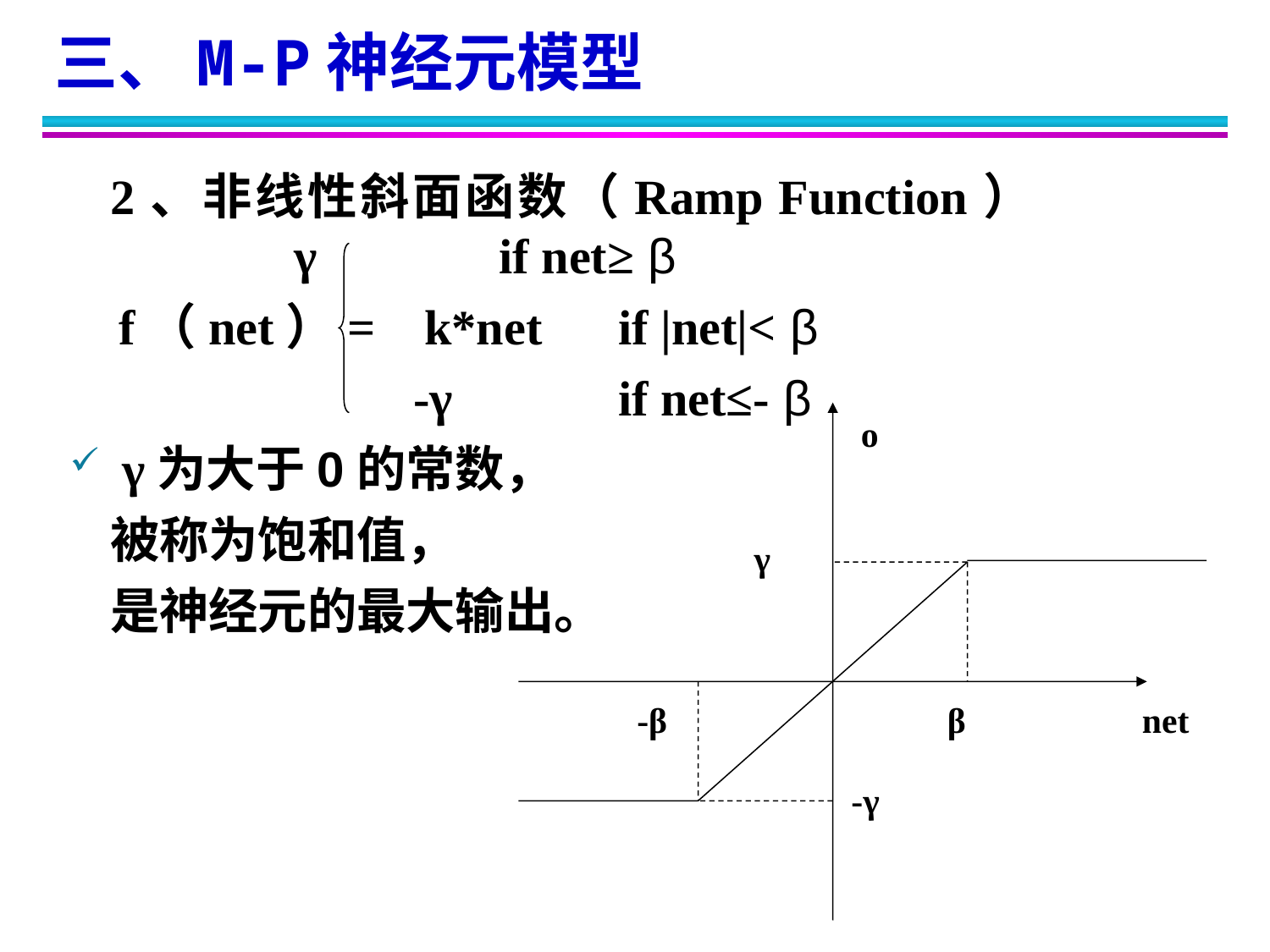

三、M-P神经元模型
	2、非线性斜面函数（Ramp Function）		   	    γ 	           if net≥ β
    f（net）=    k*net	if |net|< β
			    -γ		if net≤- β
 γ为大于0的常数，
	被称为饱和值，
	是神经元的最大输出。

o

γ

 -β
 β
net
-γ